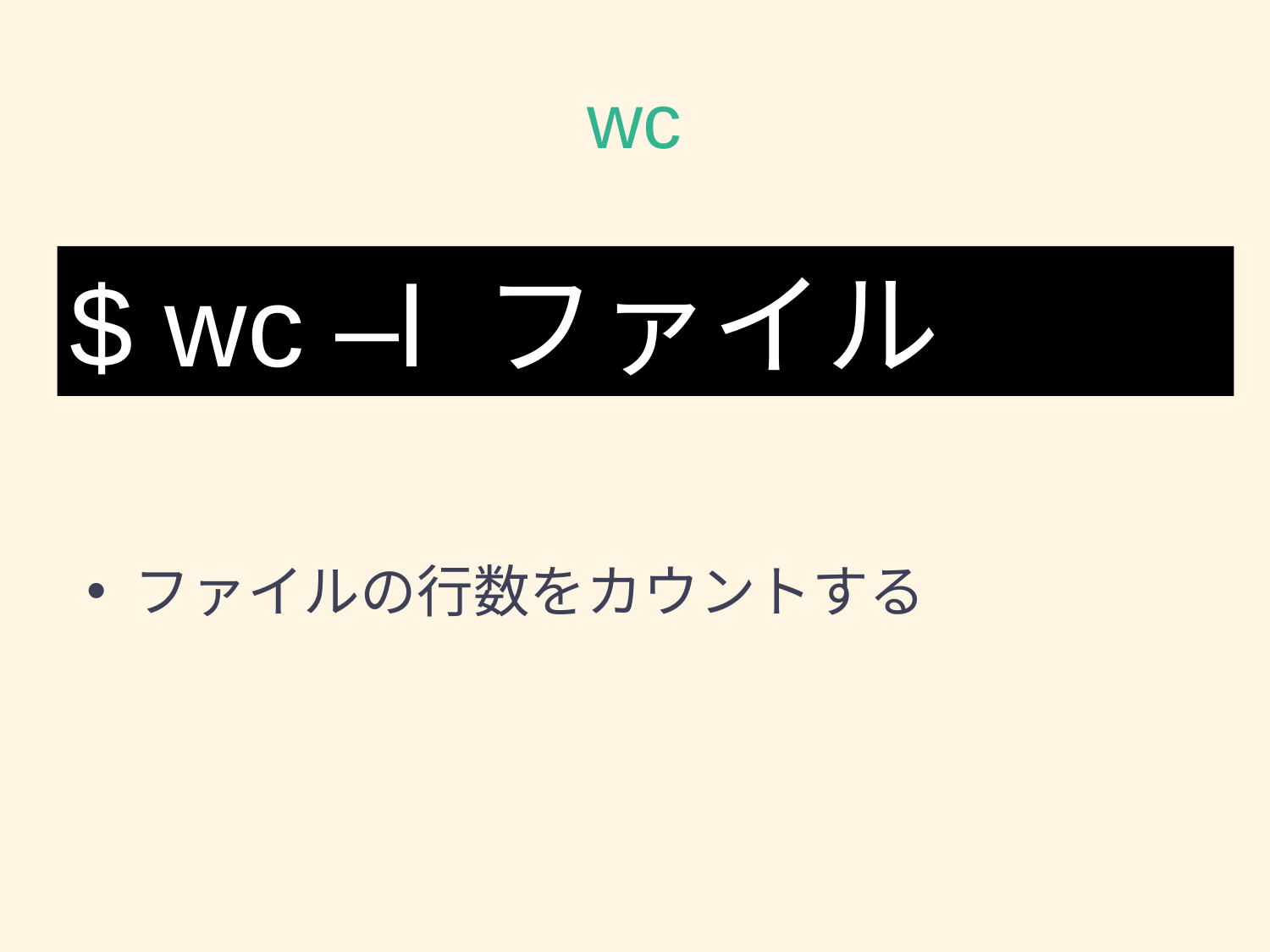

# wc
$ wc –l ファイル
ファイルの行数をカウントする